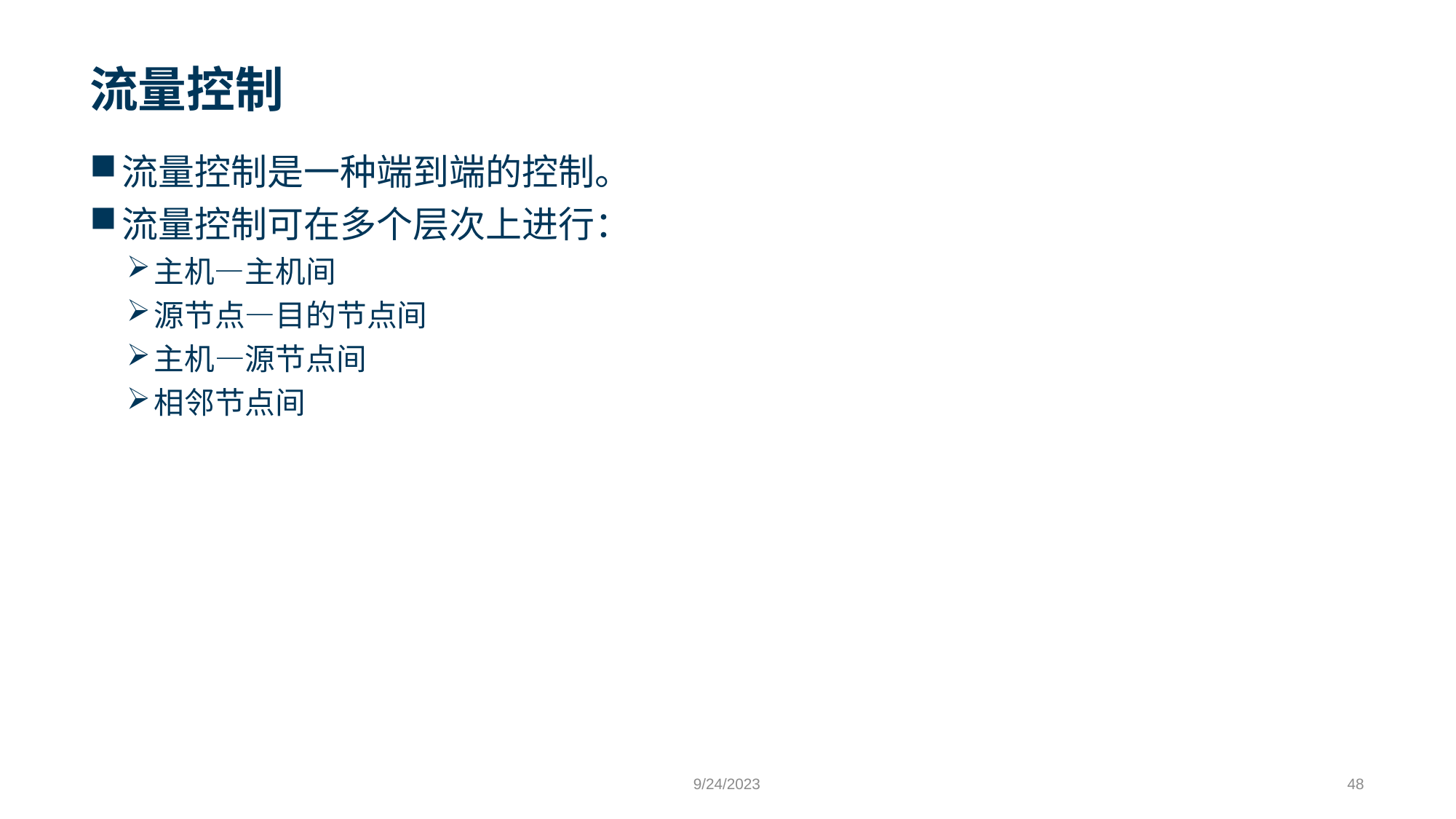

# 流量控制
流量控制是一种端到端的控制。
流量控制可在多个层次上进行：
主机—主机间
源节点—目的节点间
主机—源节点间
相邻节点间

9/24/2023
48